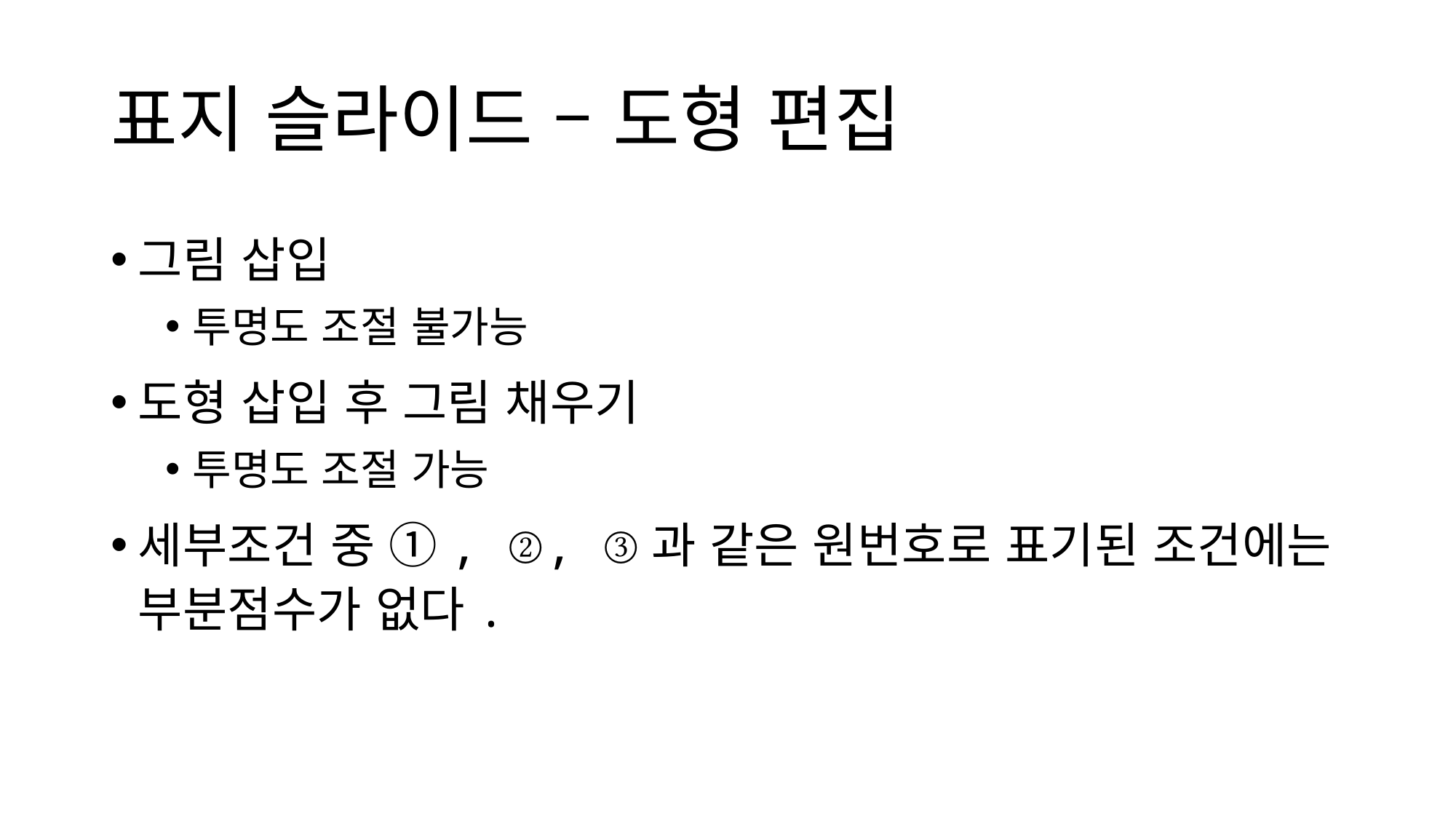

# 표지 슬라이드 – 도형 편집
그림 삽입
투명도 조절 불가능
도형 삽입 후 그림 채우기
투명도 조절 가능
세부조건 중 ①, ②, ③과 같은 원번호로 표기된 조건에는 부분점수가 없다.